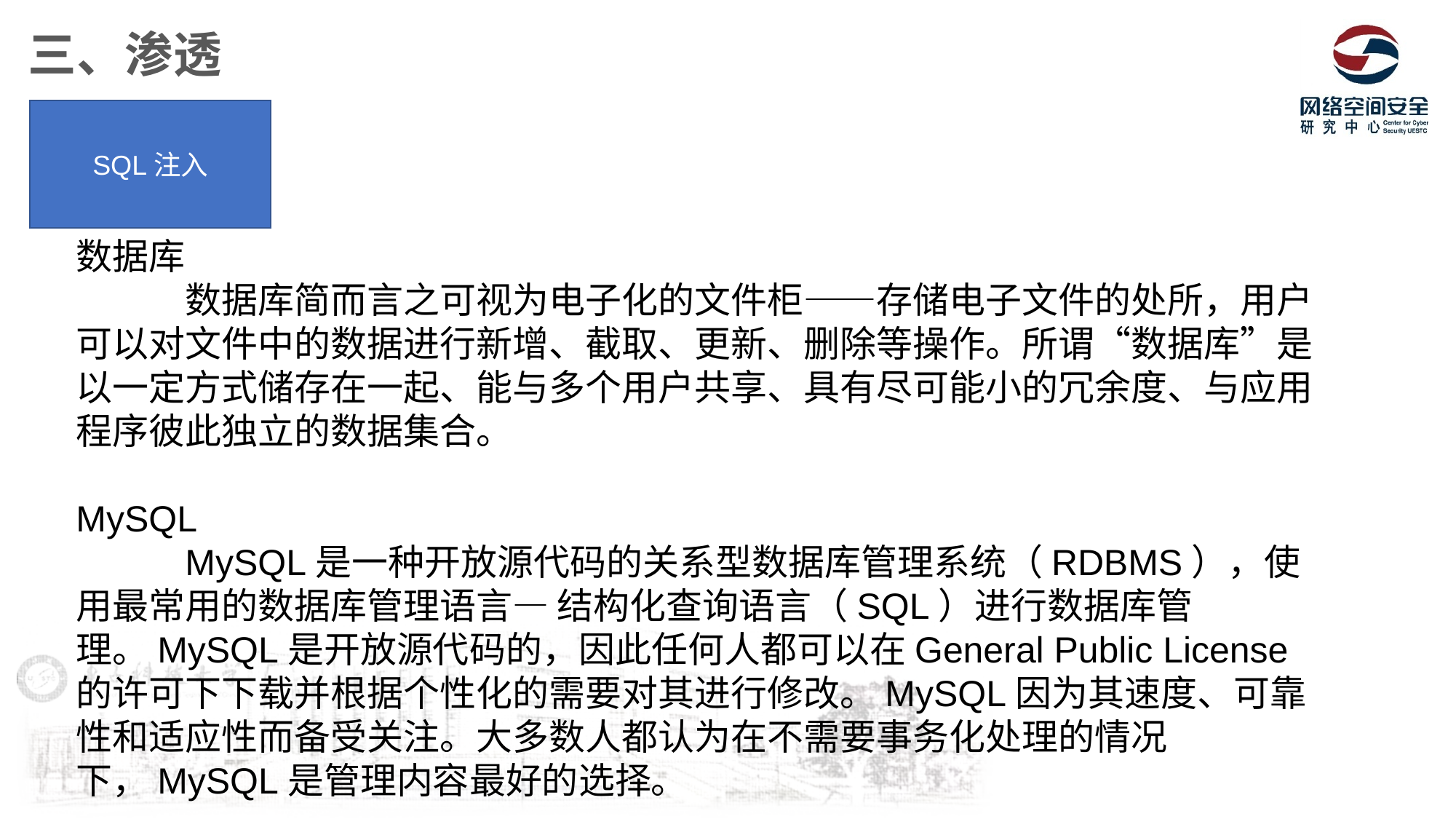

三、渗透
SQL注入
数据库
	数据库简而言之可视为电子化的文件柜——存储电子文件的处所，用户可以对文件中的数据进行新增、截取、更新、删除等操作。所谓“数据库”是以一定方式储存在一起、能与多个用户共享、具有尽可能小的冗余度、与应用程序彼此独立的数据集合。

MySQL
 	MySQL是一种开放源代码的关系型数据库管理系统（RDBMS），使用最常用的数据库管理语言— 结构化查询语言（SQL）进行数据库管理。MySQL是开放源代码的，因此任何人都可以在General Public License的许可下下载并根据个性化的需要对其进行修改。MySQL因为其速度、可靠性和适应性而备受关注。大多数人都认为在不需要事务化处理的情况下，MySQL是管理内容最好的选择。